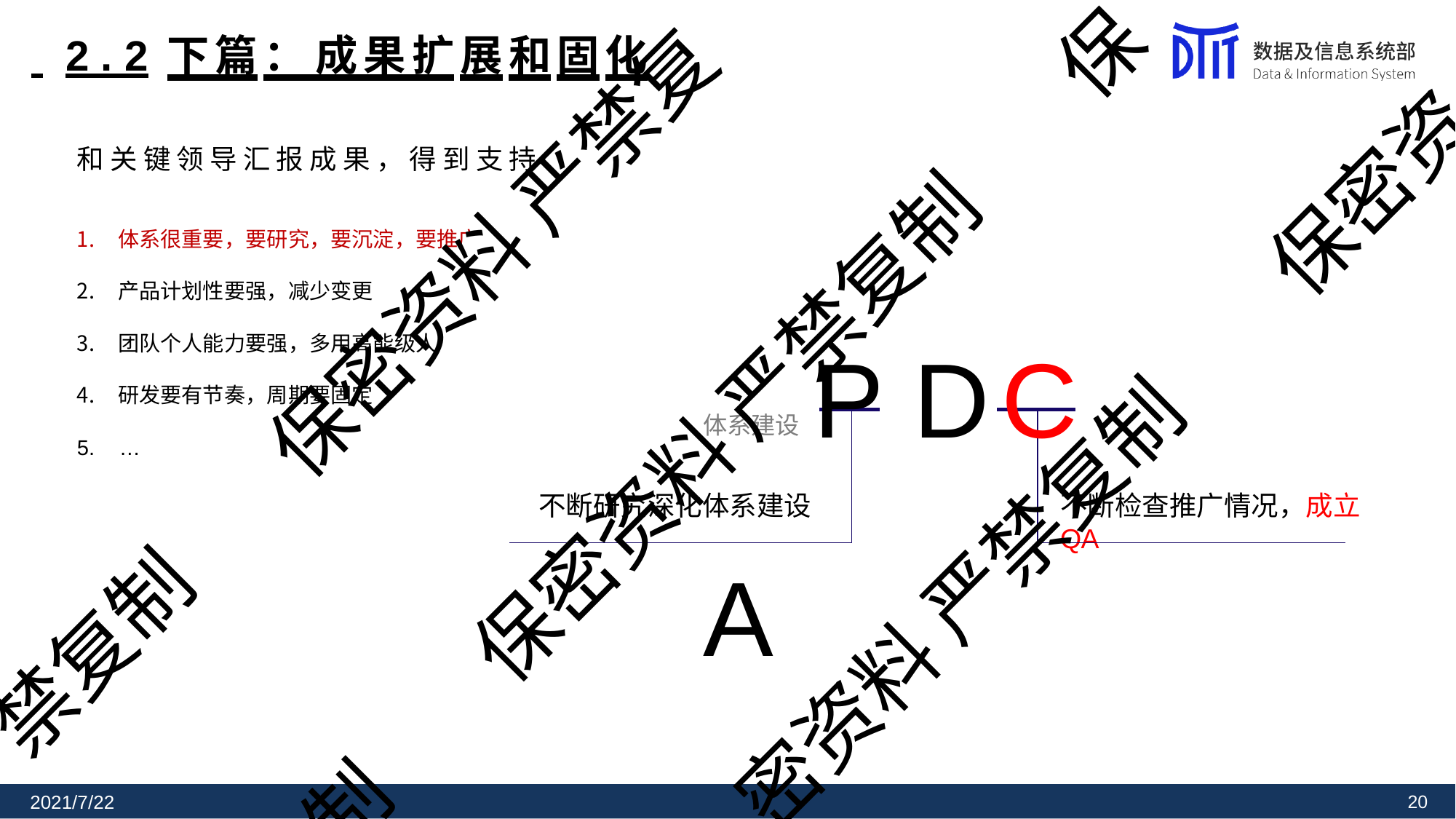

保
# 2 . 2	下篇： 成果扩展和固化
和关键领导汇报成果，得到支持
保密资
保密资料 严禁复
体系很重要，要研究，要沉淀，要推广

产品计划性要强，减少变更

团队个人能力要强，多用高能级人

研发要有节奏，周期要固定

5.	…
体系建设 P DC A
保密资料 严禁复制

不断研究深化体系建设
不断检查推广情况，成立QA
密资料 严禁复制
禁复制
制
2021/7/22
20